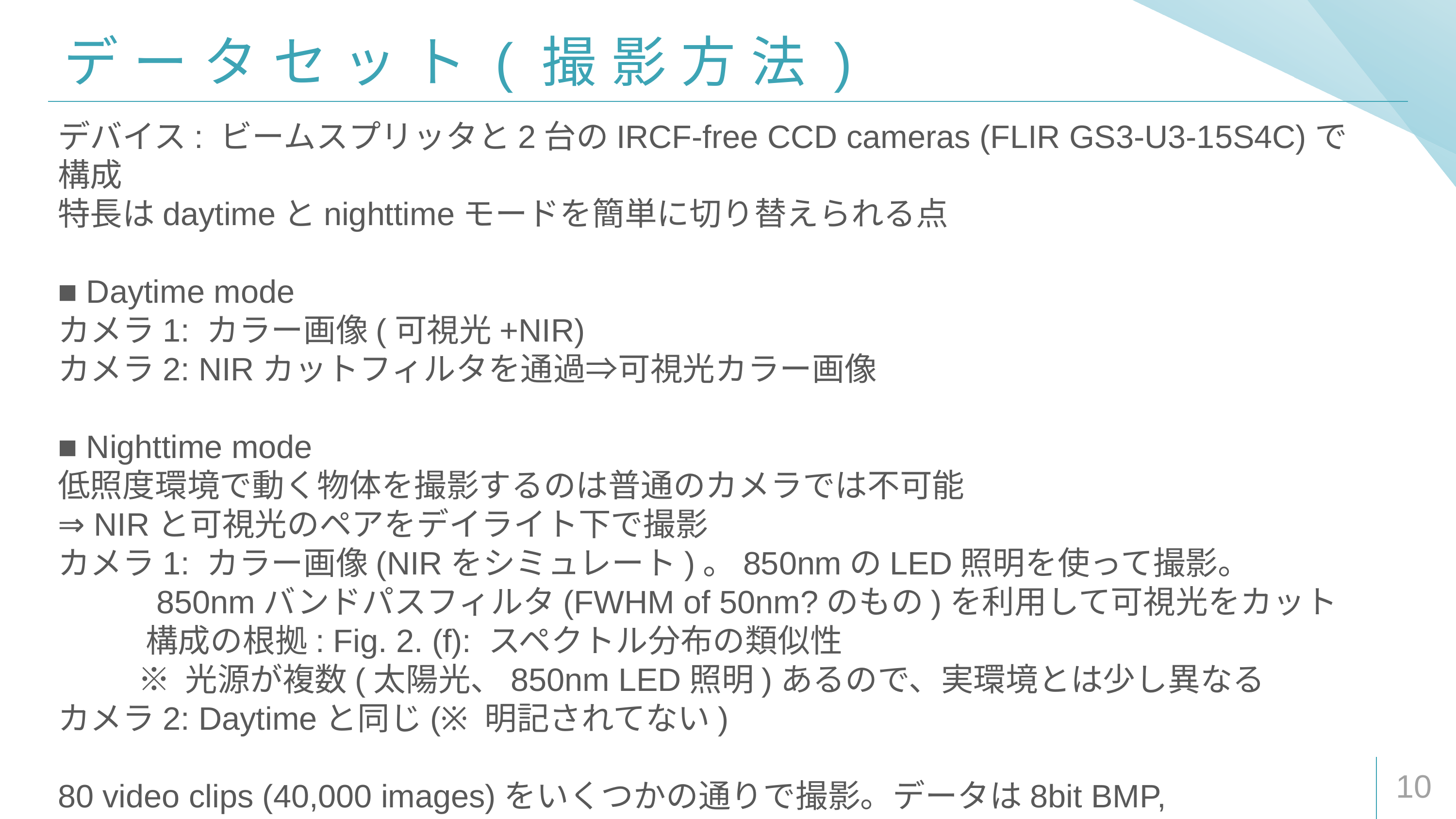

# データセット(撮影方法)
デバイス: ビームスプリッタと2台のIRCF-free CCD cameras (FLIR GS3-U3-15S4C)で構成
特長はdaytimeとnighttimeモードを簡単に切り替えられる点

■ Daytime mode
カメラ1: カラー画像(可視光+NIR)
カメラ2: NIRカットフィルタを通過⇒可視光カラー画像

■ Nighttime mode
低照度環境で動く物体を撮影するのは普通のカメラでは不可能
⇒ NIRと可視光のペアをデイライト下で撮影
カメラ1: カラー画像(NIRをシミュレート)。850nmのLED照明を使って撮影。
           850nmバンドパスフィルタ(FWHM of 50nm?のもの)を利用して可視光をカット
           構成の根拠: Fig. 2. (f): スペクトル分布の類似性
           ※ 光源が複数(太陽光、850nm LED照明)あるので、実環境とは少し異なる
カメラ2: Daytimeと同じ(※ 明記されてない)

80 video clips (40,000 images)をいくつかの通りで撮影。データは8bit BMP, 1384x1032。
VNIR&VCとNIR&VCの数は同じ
10